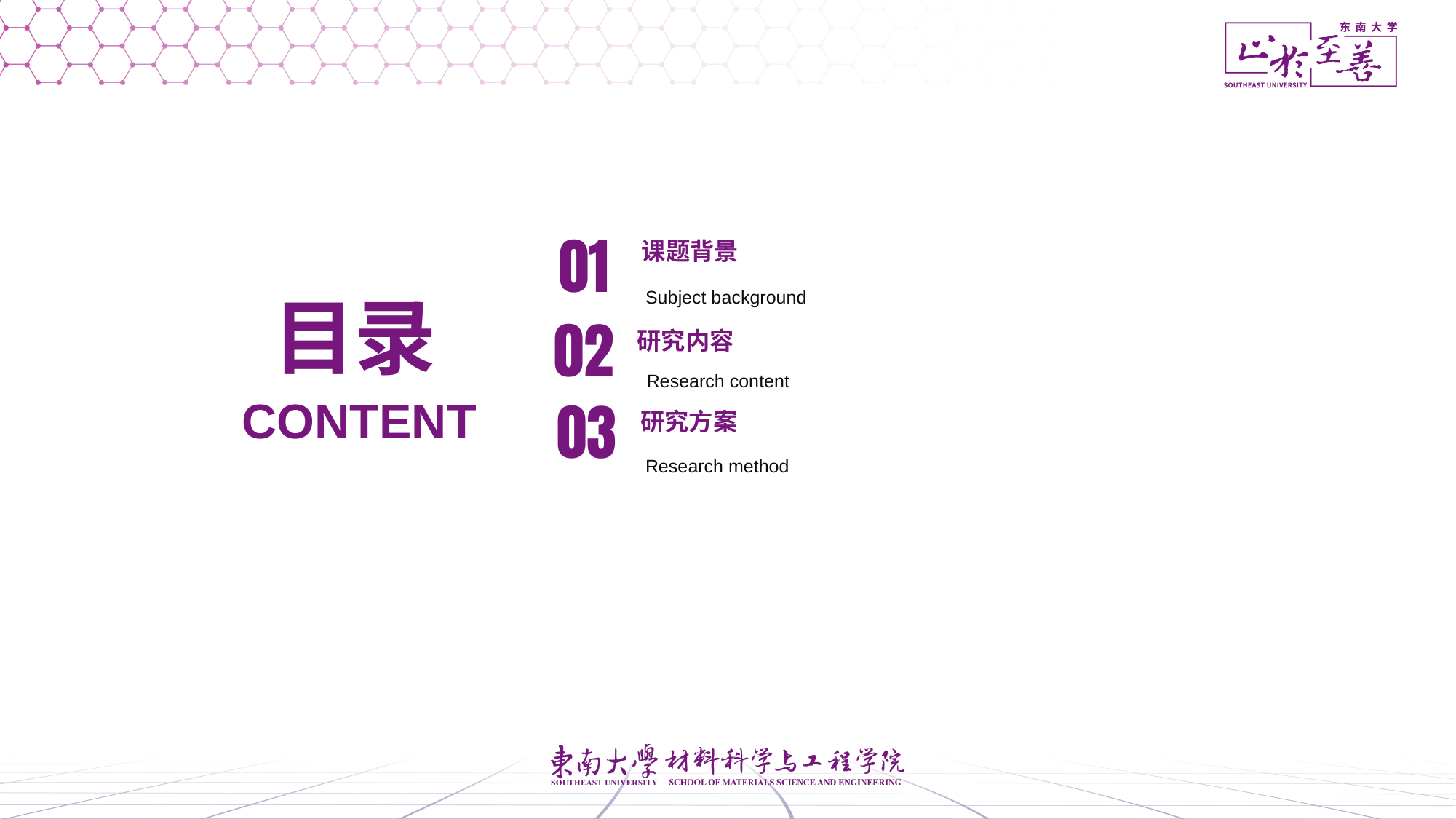

01
课题背景
目录
Subject background
02
研究内容
Research content
CONTENT
03
研究方案
Research method